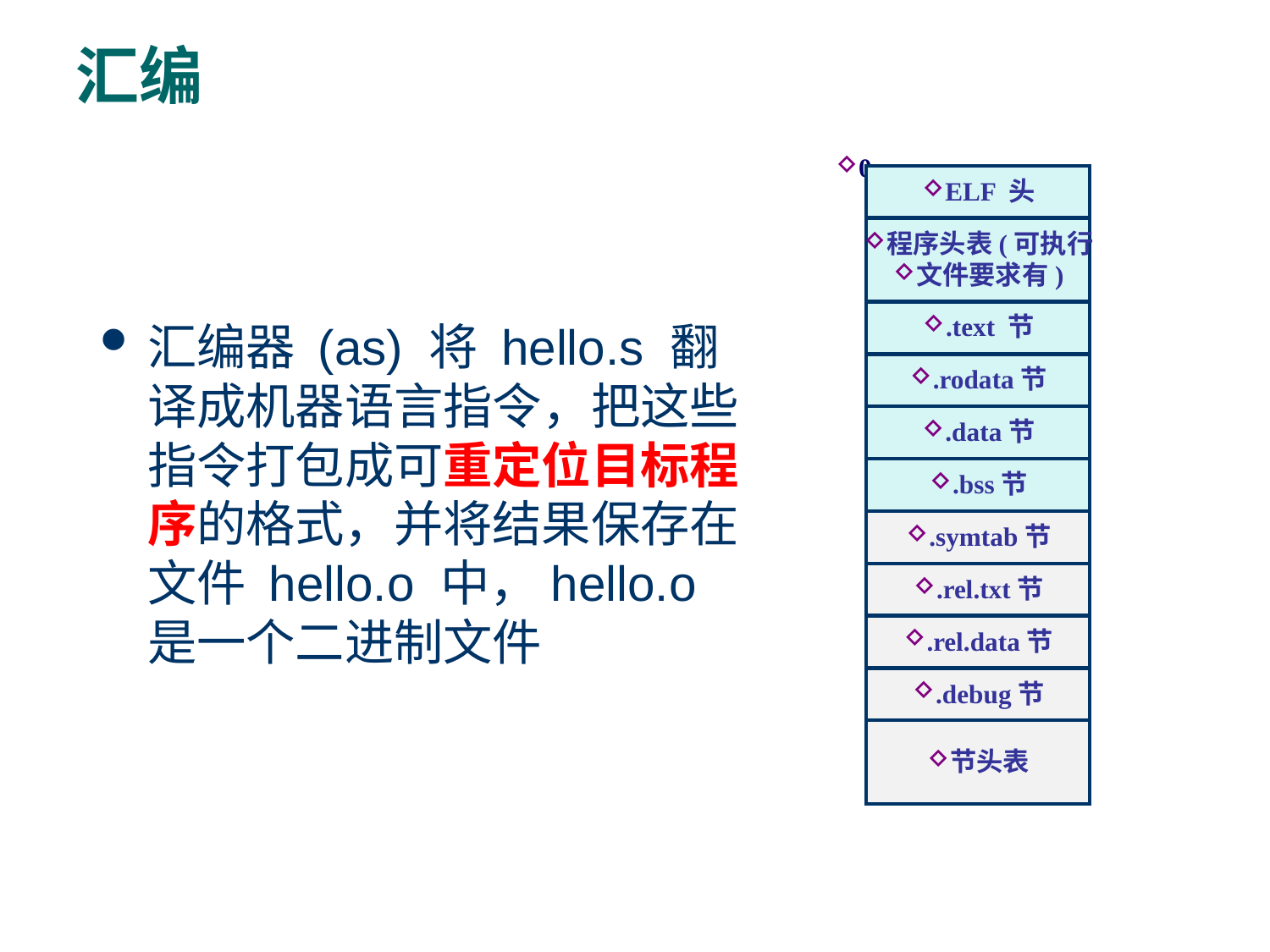

# 汇编
0
ELF 头
程序头表(可执行
文件要求有)
.text 节
.rodata节
.data节
.bss节
.symtab节
.rel.txt节
.rel.data节
.debug节
节头表
汇编器 (as) 将 hello.s 翻译成机器语言指令，把这些指令打包成可重定位目标程序的格式，并将结果保存在文件 hello.o 中，hello.o 是一个二进制文件